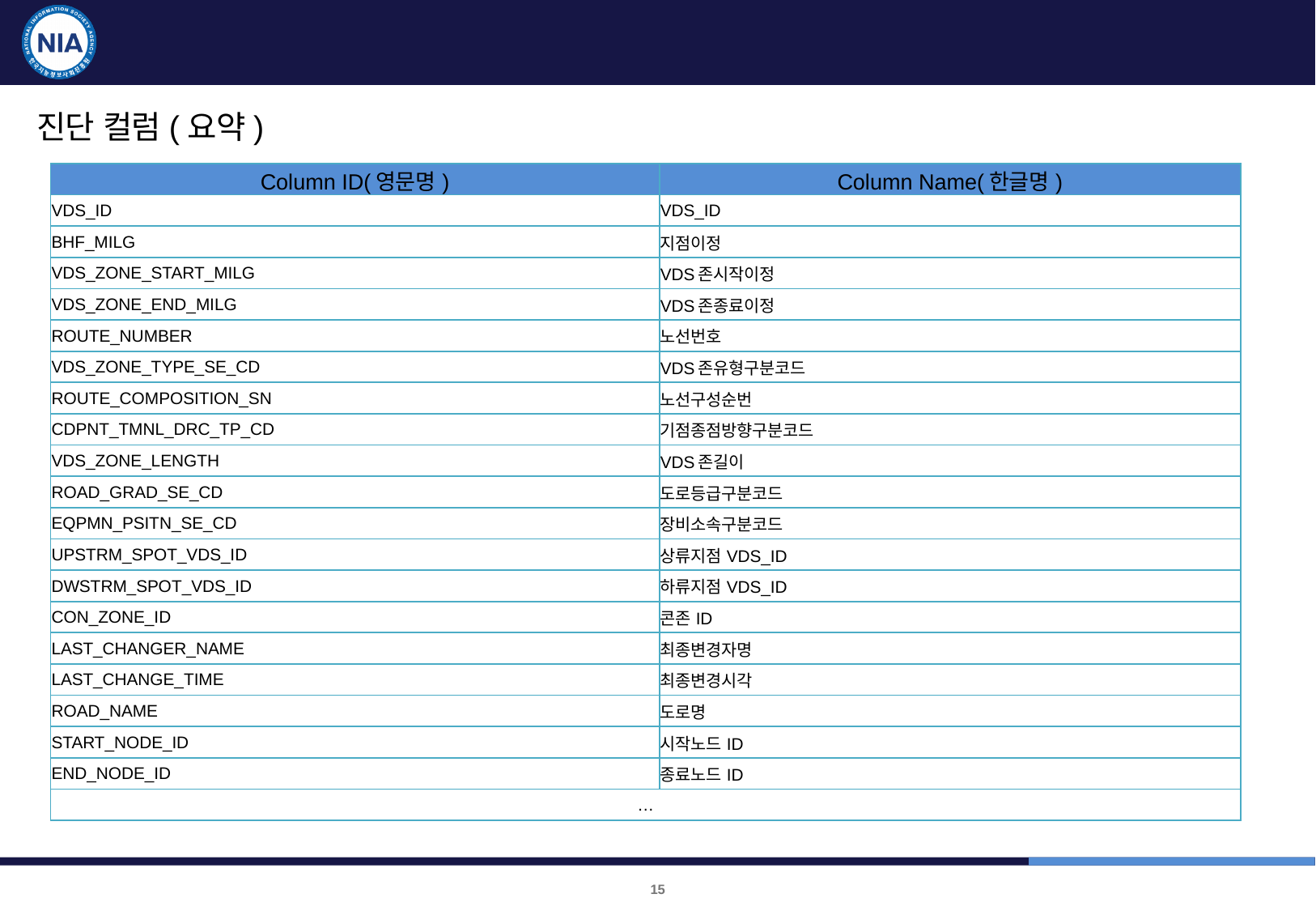

품질진단 대상 및 항목 : 교통플랫폼
진단 컬럼(요약)
| Column ID(영문명) | Column Name(한글명) |
| --- | --- |
| VDS\_ID | VDS\_ID |
| BHF\_MILG | 지점이정 |
| VDS\_ZONE\_START\_MILG | VDS존시작이정 |
| VDS\_ZONE\_END\_MILG | VDS존종료이정 |
| ROUTE\_NUMBER | 노선번호 |
| VDS\_ZONE\_TYPE\_SE\_CD | VDS존유형구분코드 |
| ROUTE\_COMPOSITION\_SN | 노선구성순번 |
| CDPNT\_TMNL\_DRC\_TP\_CD | 기점종점방향구분코드 |
| VDS\_ZONE\_LENGTH | VDS존길이 |
| ROAD\_GRAD\_SE\_CD | 도로등급구분코드 |
| EQPMN\_PSITN\_SE\_CD | 장비소속구분코드 |
| UPSTRM\_SPOT\_VDS\_ID | 상류지점VDS\_ID |
| DWSTRM\_SPOT\_VDS\_ID | 하류지점VDS\_ID |
| CON\_ZONE\_ID | 콘존ID |
| LAST\_CHANGER\_NAME | 최종변경자명 |
| LAST\_CHANGE\_TIME | 최종변경시각 |
| ROAD\_NAME | 도로명 |
| START\_NODE\_ID | 시작노드ID |
| END\_NODE\_ID | 종료노드ID |
| … |  |